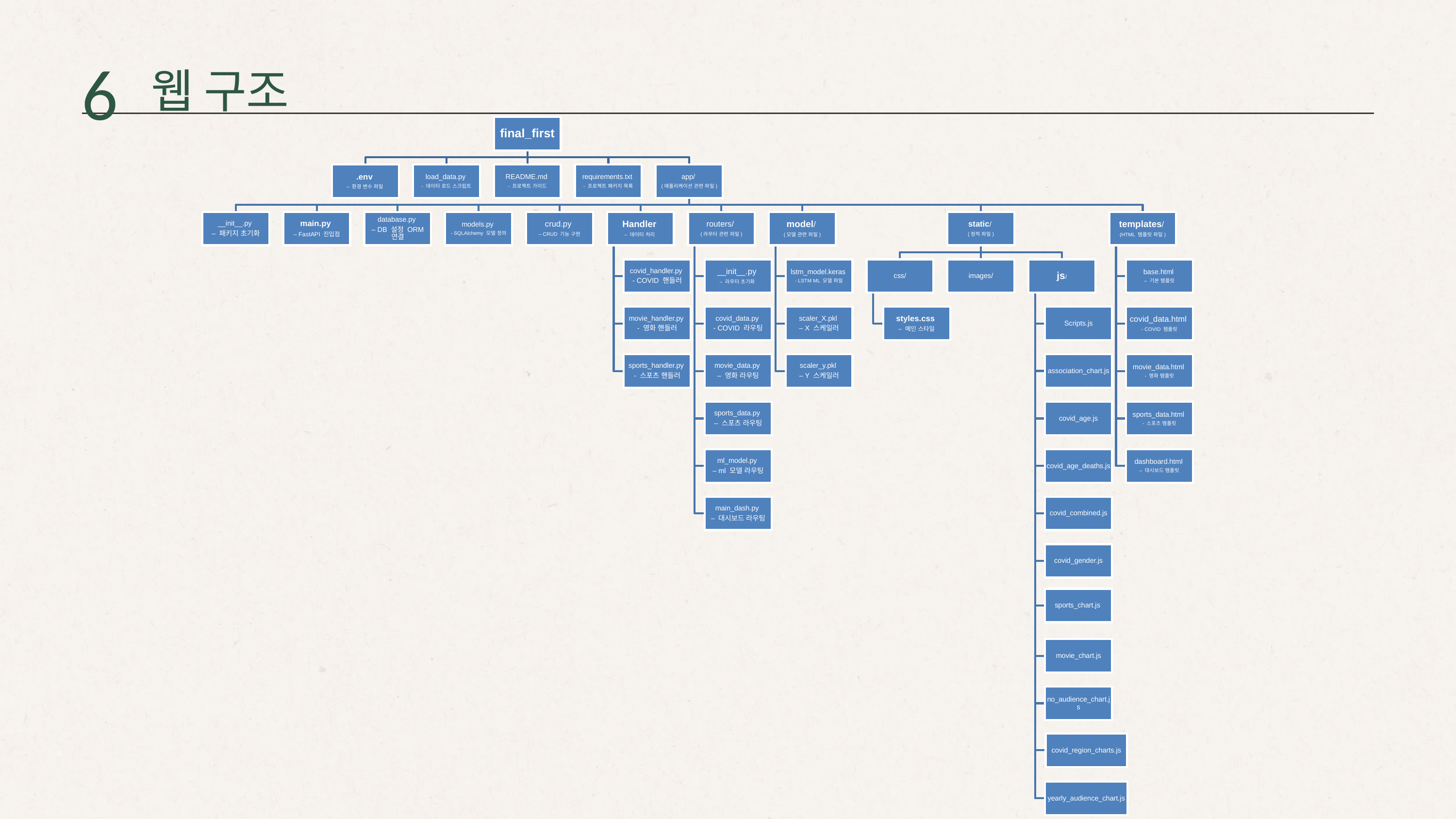

6
웹 구조
final_first
.env
– 환경 변수 파일
load_data.py
- 데이터 로드 스크립트
README.md
- 프로젝트 가이드
requirements.txt
- 프로젝트 패키지 목록
app/
(애플리케이션 관련 파일)
__init__.py
– 패키지 초기화
main.py
– FastAPI 진입점
database.py
– DB 설정 ORM 연결
models.py
- SQLAlchemy 모델 정의
crud.py
– CRUD 기능 구현
Handler
– 데이터 처리
covid_handler.py
- COVID 핸들러
movie_handler.py
- 영화 핸들러
sports_handler.py
- 스포츠 핸들러
routers/
(라우터 관련 파일)
__init__.py
– 라우터 초기화
covid_data.py
- COVID 라우팅
movie_data.py
– 영화 라우팅
sports_data.py
– 스포츠 라우팅
ml_model.py
– ml 모델 라우팅
main_dash.py
– 대시보드 라우팅
model/
(모델 관련 파일)
lstm_model.keras
- LSTM ML 모델 파일
scaler_X.pkl
– X 스케일러
scaler_y.pkl
– Y 스케일러
static/
(정적 파일)
css/
styles.css
– 메인 스타일
images/
js/
Scripts.js
association_chart.js
covid_age.js
covid_age_deaths.js
covid_combined.js
covid_gender.js
covid_region_charts.js
movie_chart.js
no_audience_chart.js
sports_chart.js
yearly_audience_chart.js
templates/
(HTML 템플릿 파일)
base.html
– 기본 템플릿
covid_data.html
- COVID 템플릿
movie_data.html
- 영화 템플릿
sports_data.html
- 스포츠 템플릿
dashboard.html
– 대시보드 템플릿